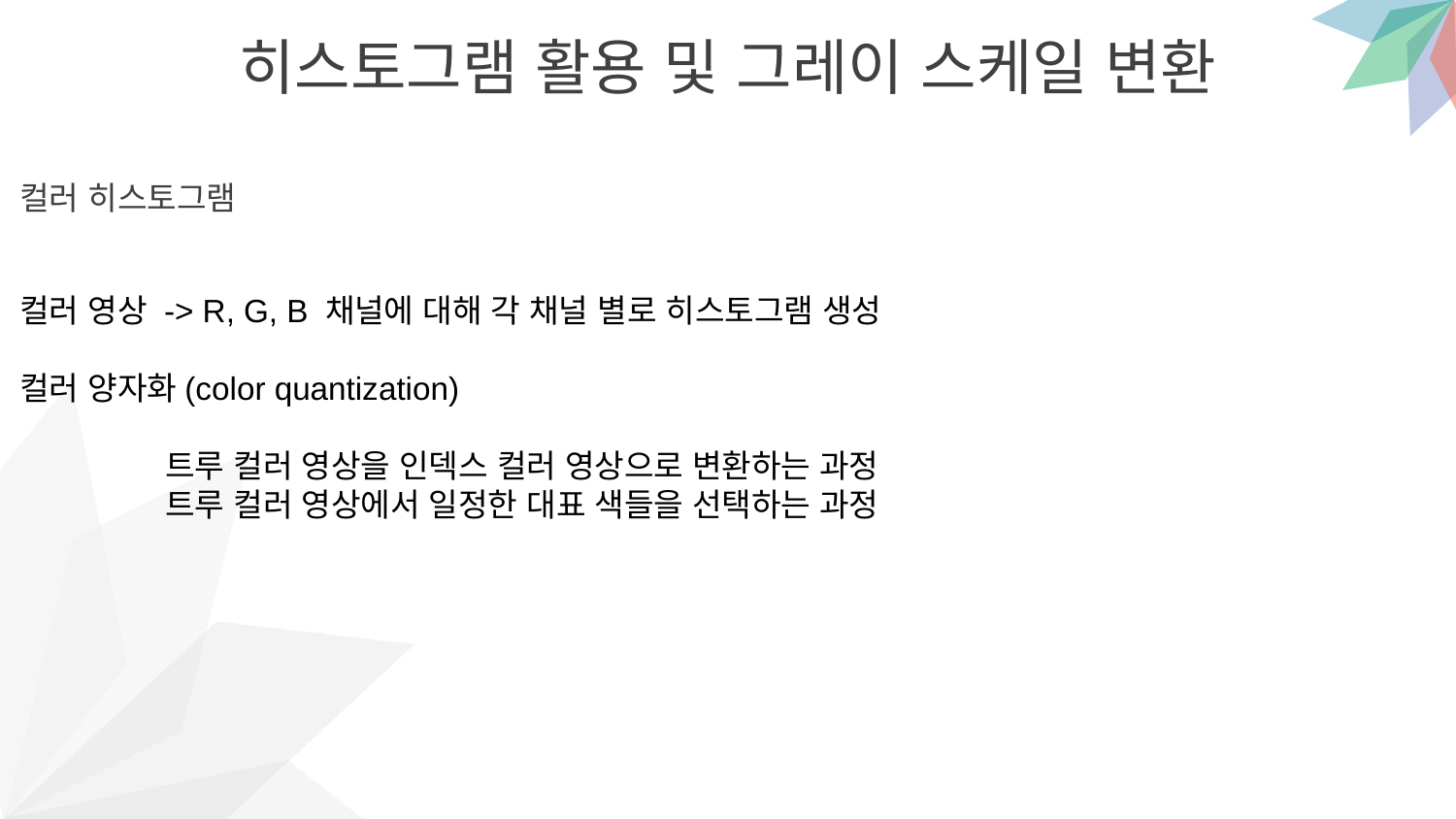

히스토그램 활용 및 그레이 스케일 변환
컬러 히스토그램
컬러 영상 -> R, G, B 채널에 대해 각 채널 별로 히스토그램 생성

컬러 양자화(color quantization)

	트루 컬러 영상을 인덱스 컬러 영상으로 변환하는 과정
	트루 컬러 영상에서 일정한 대표 색들을 선택하는 과정